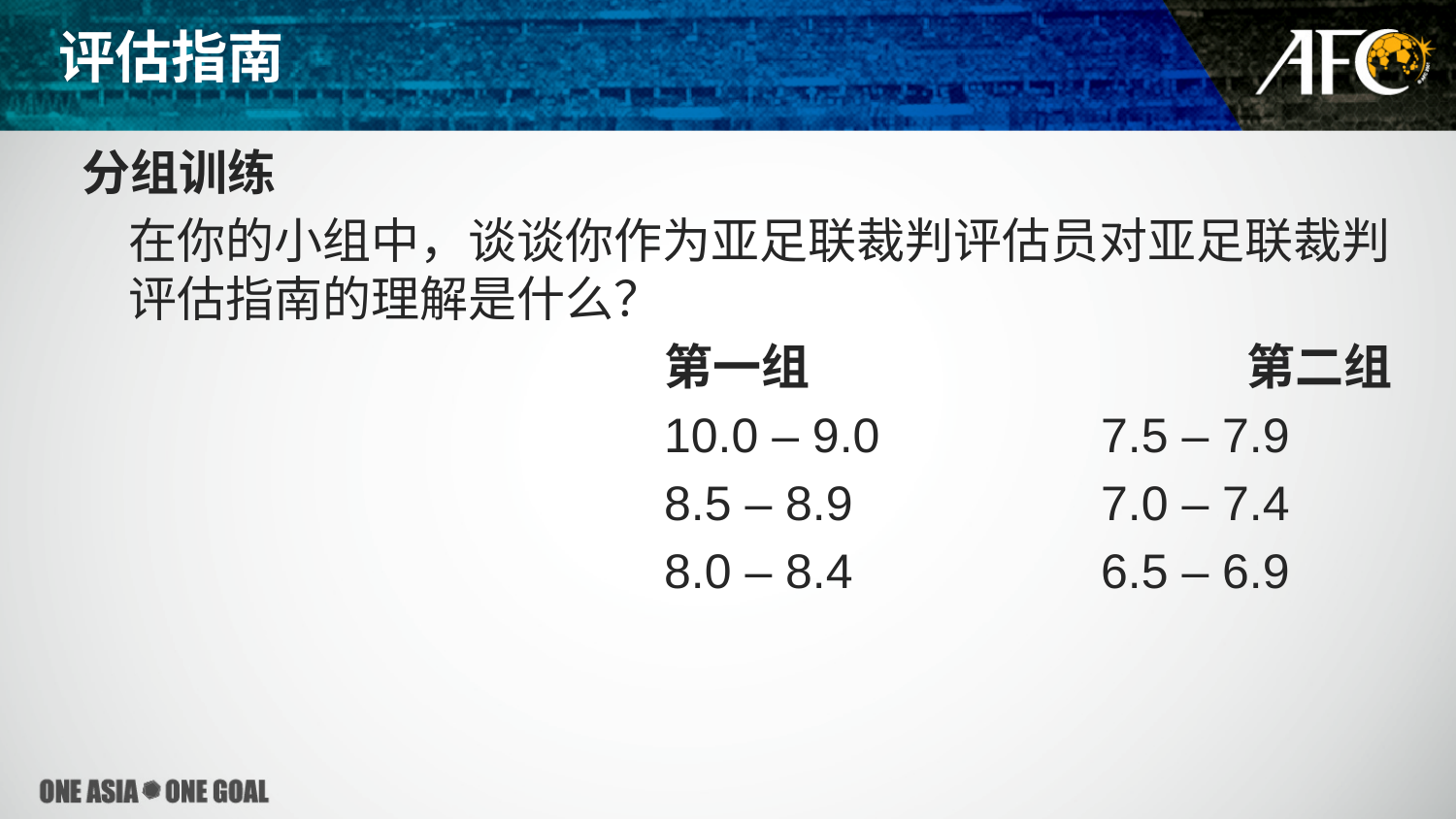

评估指南
分组训练
	在你的小组中，谈谈你作为亚足联裁判评估员对亚足联裁判评估指南的理解是什么？
				第一组			第二组
				10.0 – 9.0		7.5 – 7.9
				8.5 – 8.9		7.0 – 7.4
				8.0 – 8.4		6.5 – 6.9